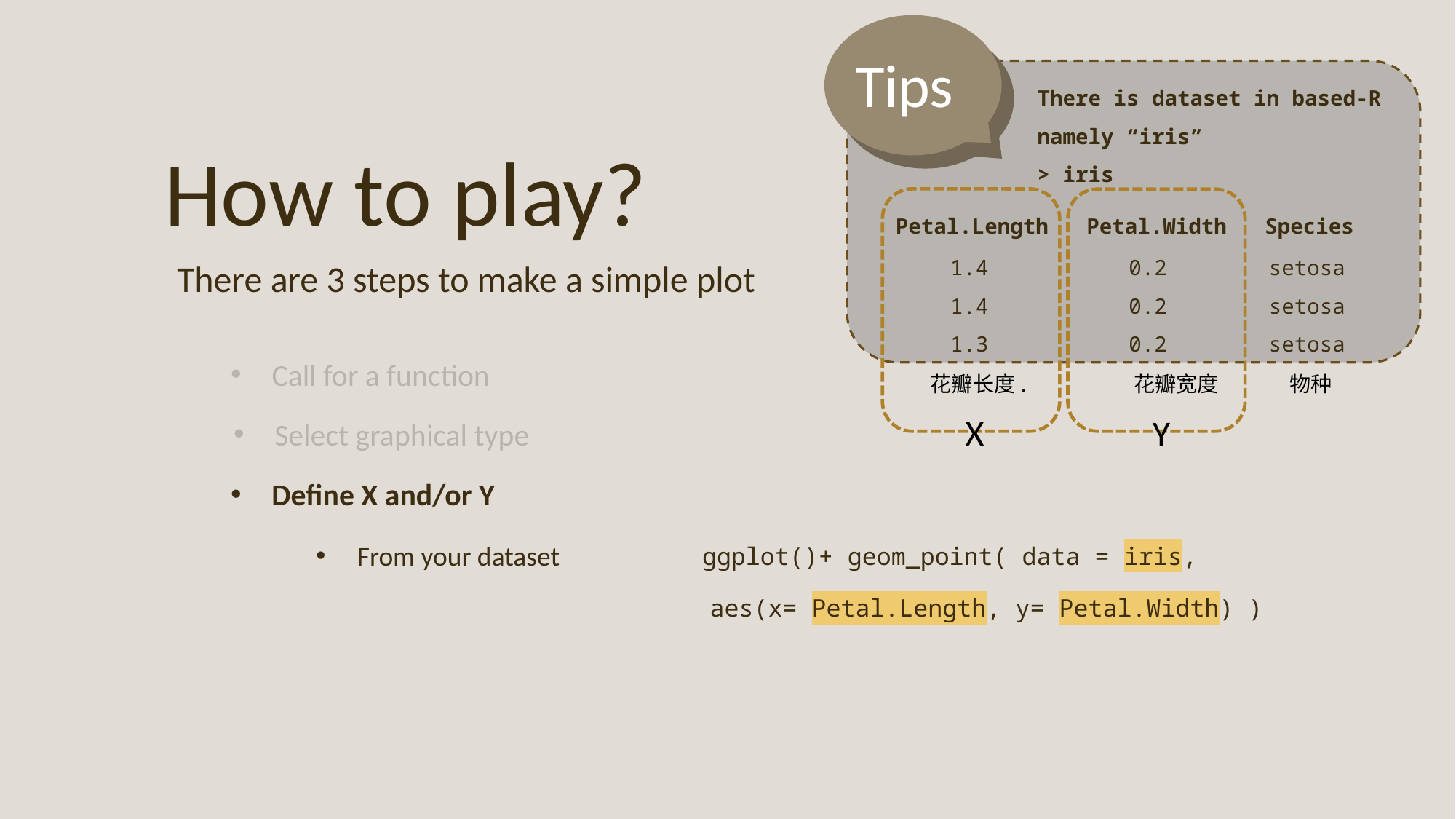

Tips

There is dataset in based-R namely “iris”
> iris
How to play?

Petal.Length   Petal.Width   Species
1.4           0.2        setosa
1.4           0.2        setosa
1.3           0.2        setosa
There are 3 steps to make a simple plot
Call for a function
花瓣长度.                 花瓣宽度               物种
Select graphical type
X
Y
Define X and/or Y
From your dataset
ggplot()+ geom_point( data = iris,
aes(x= Petal.Length, y= Petal.Width) )